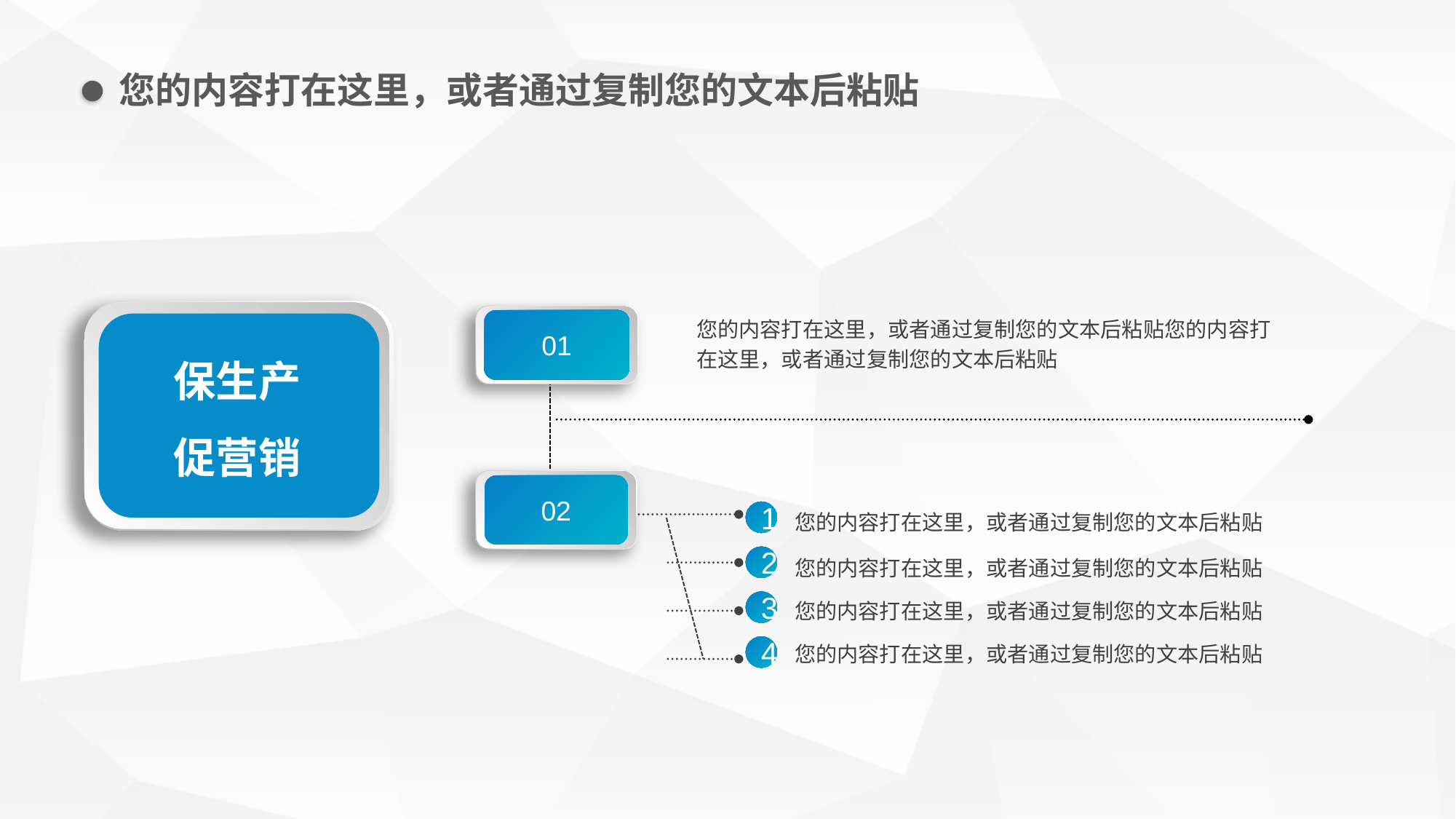

您的内容打在这里，或者通过复制您的文本后粘贴

01
您的内容打在这里，或者通过复制您的文本后粘贴您的内容打在这里，或者通过复制您的文本后粘贴
保生产
促营销

02
您的内容打在这里，或者通过复制您的文本后粘贴

1

您的内容打在这里，或者通过复制您的文本后粘贴

2
您的内容打在这里，或者通过复制您的文本后粘贴

3
您的内容打在这里，或者通过复制您的文本后粘贴

4